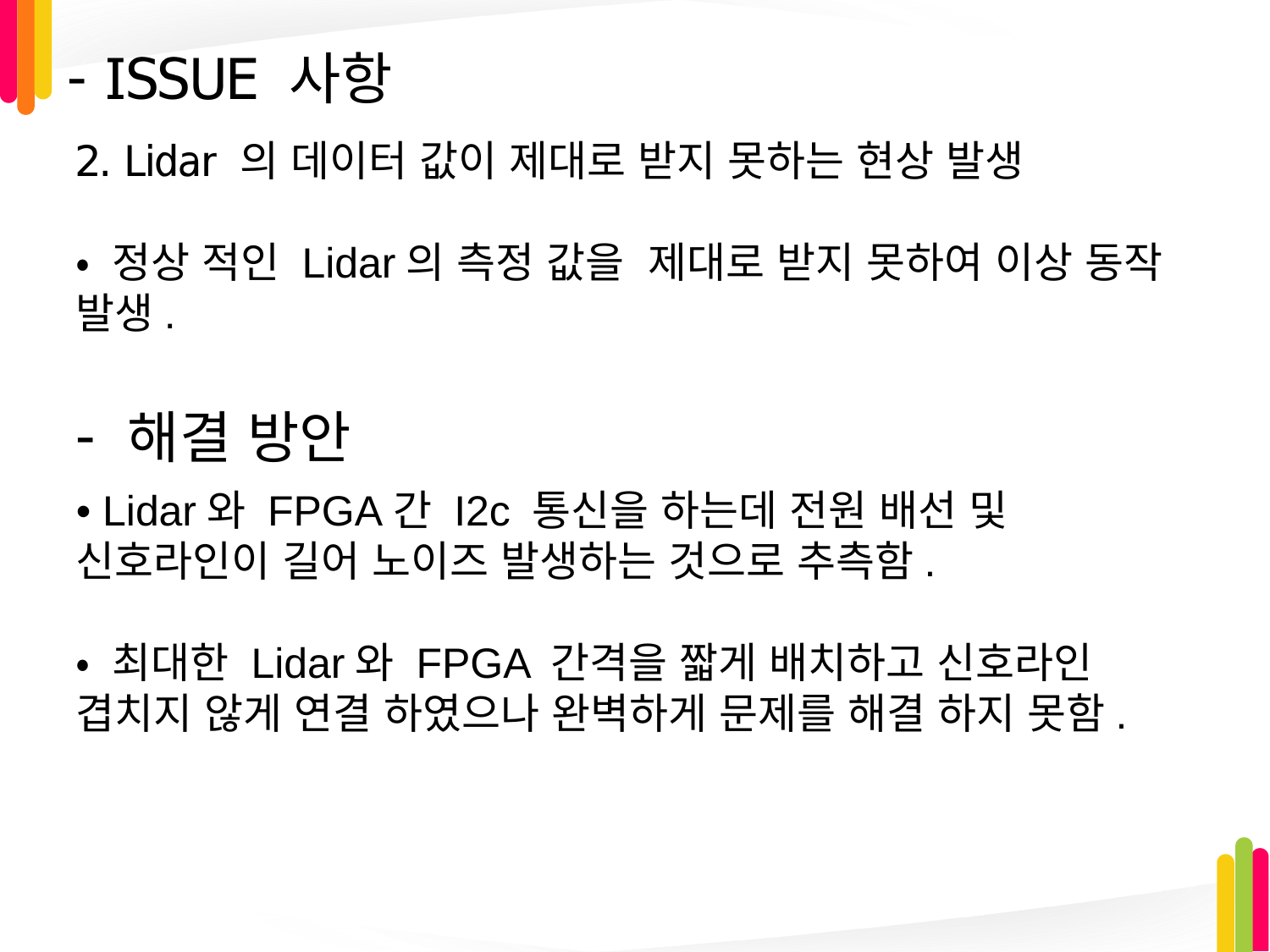

# - ISSUE 사항
2. Lidar 의 데이터 값이 제대로 받지 못하는 현상 발생

• 정상 적인 Lidar의 측정 값을  제대로 받지 못하여 이상 동작 발생.

• Lidar와 FPGA간 I2c 통신을 하는데 전원 배선 및 신호라인이 길어 노이즈 발생하는 것으로 추측함.

• 최대한 Lidar와 FPGA 간격을 짧게 배치하고 신호라인 겹치지 않게 연결 하였으나 완벽하게 문제를 해결 하지 못함.

- 해결 방안